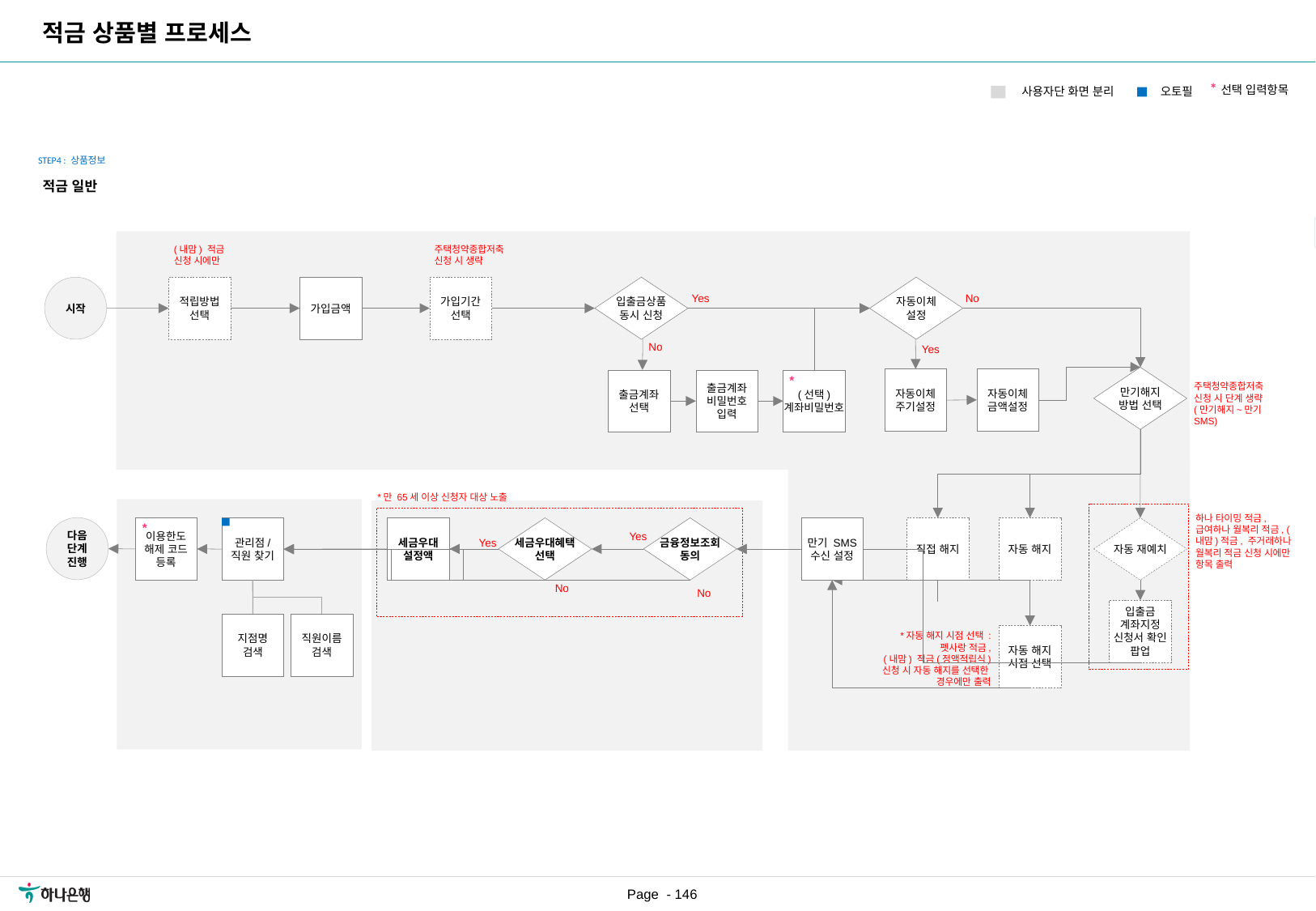

| 요구사항ID |
| --- |
| REQ\_URR\_019 |
|  |
|  |
|  |
|  |
|  |
|  |
적금 상품별 프로세스
*선택 입력항목
오토필
사용자단 화면 분리

STEP4 : 상품정보
적금 일반
[수정요약] 2023.08.25
추천인 우대번호 입력 항목 삭제

(내맘) 적금 신청 시에만
주택청약종합저축
신청 시 생략
시작
적립방법
선택
가입금액
가입기간
선택
입출금상품
동시 신청
자동이체
설정
Yes
No
No
Yes
*
만기해지
방법 선택
자동이체
금액설정
자동이체
주기설정
출금계좌
선택
출금계좌
비밀번호
입력
(선택)
계좌비밀번호
주택청약종합저축
신청 시 단계 생략
(만기해지~만기 SMS)

*만 65세 이상 신청자 대상 노출

하나 타이밍 적금, 급여하나 월복리 적금, (내맘)적금, 주거래하나 월복리 적금 신청 시에만 항목 출력

*
이용한도
해제 코드
등록
다음
단계
진행
세금우대
설정액
세금우대혜택
선택
금융정보조회
동의
만기 SMS
수신 설정
직접 해지
자동 해지
자동 재예치
관리점/
직원 찾기

지점명
검색
직원이름
검색
Yes
Yes
No
No
입출금
계좌지정
신청서 확인
팝업
*자동 해지 시점 선택 :
펫사랑 적금,
(내맘) 적금(정액적립식)
신청 시 자동 해지를 선택한
경우에만 출력
자동 해지
시점 선택